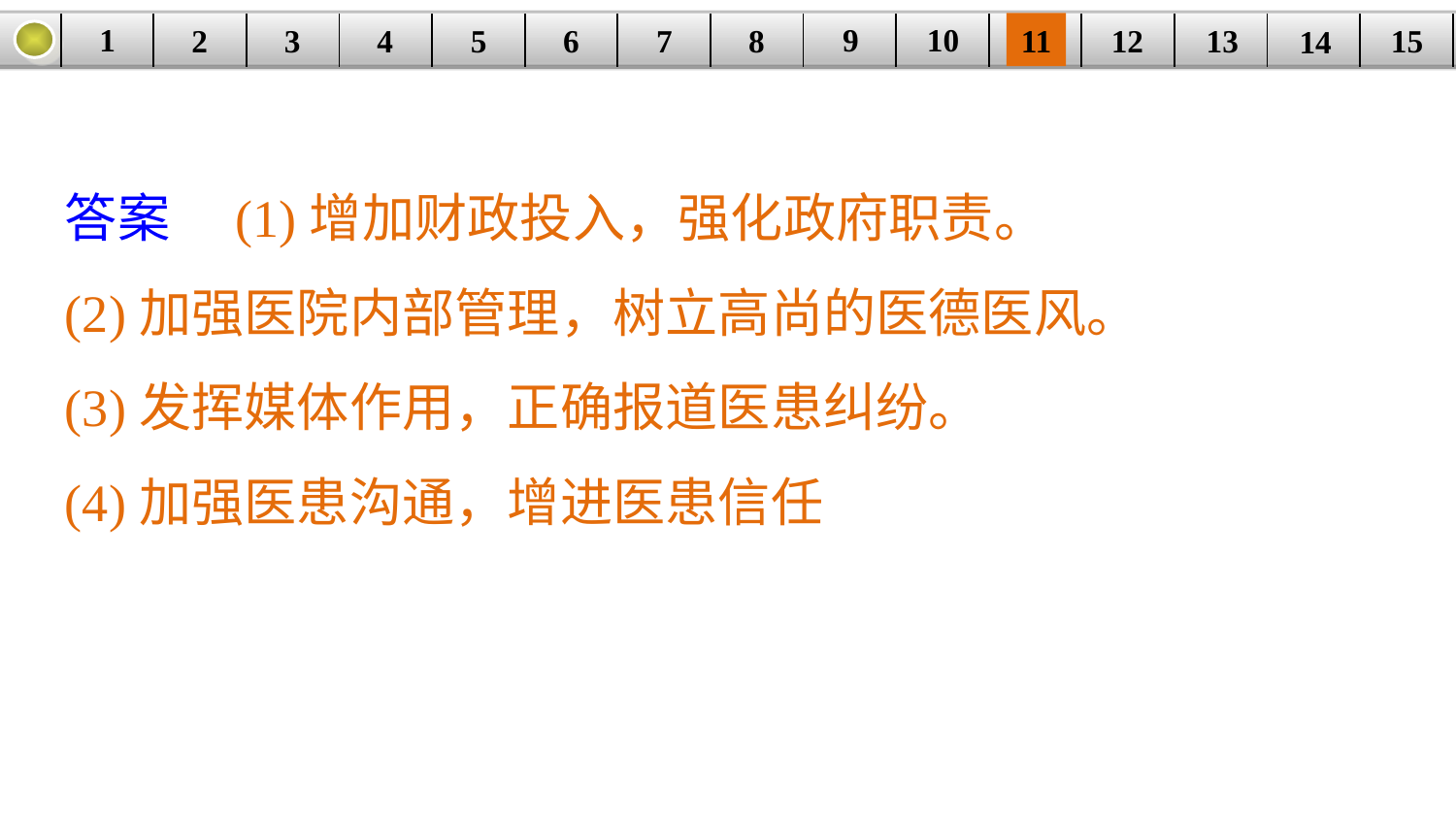

9
10
1
3
4
5
6
8
11
2
12
15
|  |  |  |  |  |  |  |  |  |  |  |  |  |  |  |
| --- | --- | --- | --- | --- | --- | --- | --- | --- | --- | --- | --- | --- | --- | --- |
7
13
14

答案　(1)增加财政投入，强化政府职责。
(2)加强医院内部管理，树立高尚的医德医风。
(3)发挥媒体作用，正确报道医患纠纷。
(4)加强医患沟通，增进医患信任